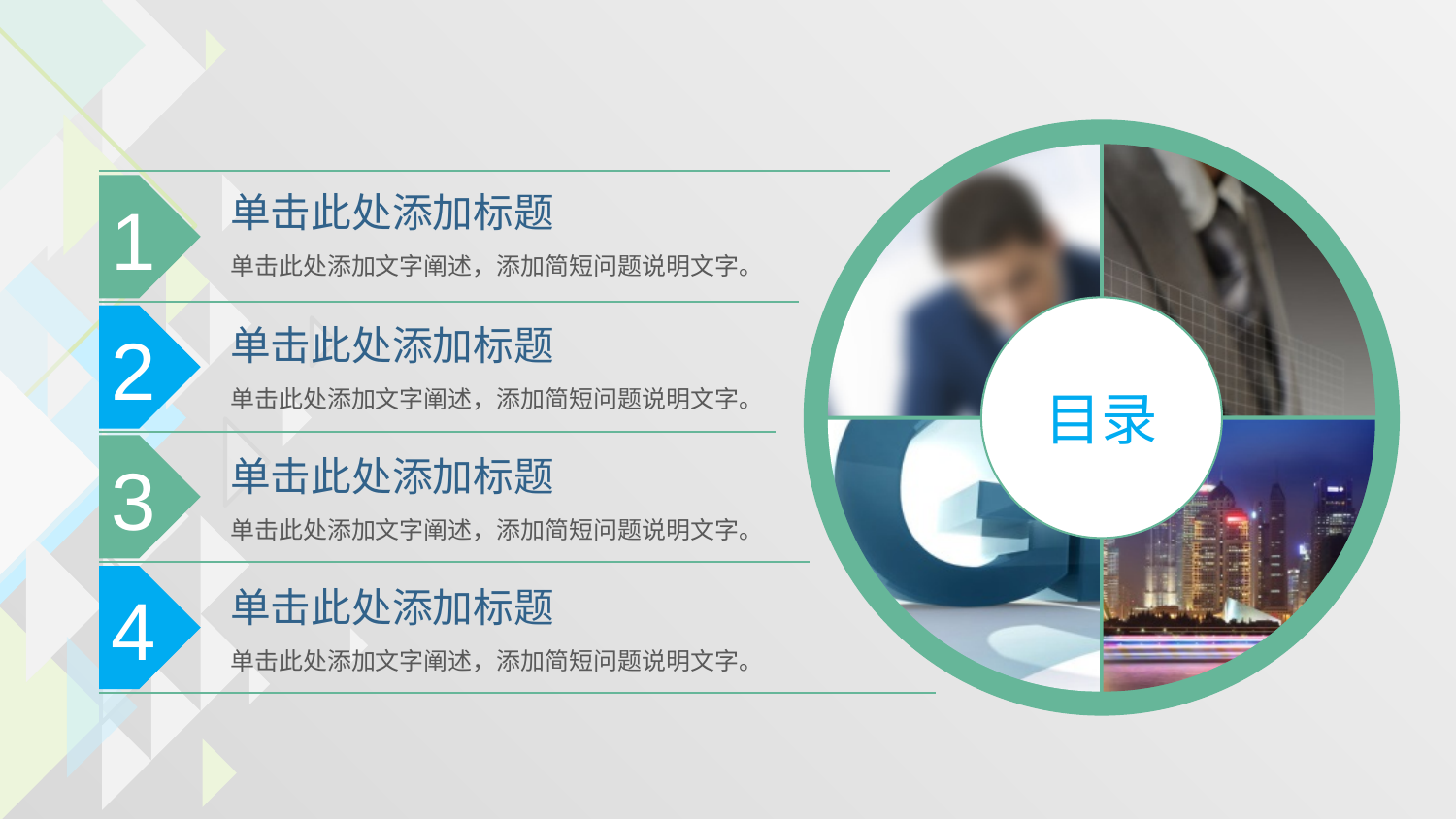

目录
1

单击此处添加标题
单击此处添加文字阐述，添加简短问题说明文字。
2

单击此处添加标题
单击此处添加文字阐述，添加简短问题说明文字。
3

单击此处添加标题
单击此处添加文字阐述，添加简短问题说明文字。
4

单击此处添加标题
单击此处添加文字阐述，添加简短问题说明文字。